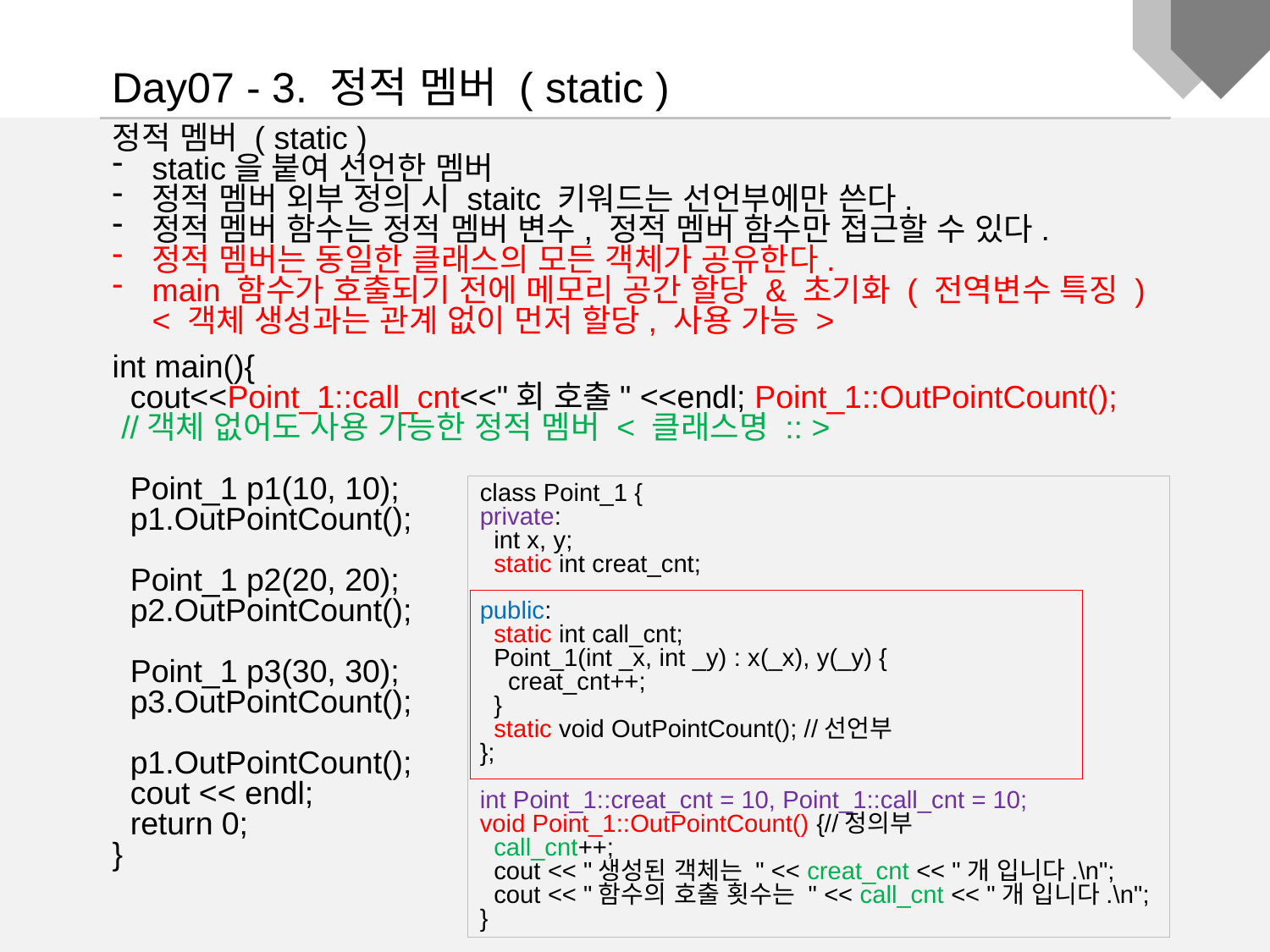

Day07 - 3. 정적 멤버 ( static )
정적 멤버 ( static )
static을 붙여 선언한 멤버
정적 멤버 외부 정의 시 staitc 키워드는 선언부에만 쓴다.
정적 멤버 함수는 정적 멤버 변수, 정적 멤버 함수만 접근할 수 있다.
정적 멤버는 동일한 클래스의 모든 객체가 공유한다.
main 함수가 호출되기 전에 메모리 공간 할당 & 초기화 ( 전역변수 특징 )
< 객체 생성과는 관계 없이 먼저 할당, 사용 가능 >
int main(){
  cout<<Point_1::call_cnt<<"회 호출" <<endl; Point_1::OutPointCount();
 //객체 없어도 사용 가능한 정적 멤버 < 클래스명 :: >

  Point_1 p1(10, 10);
  p1.OutPointCount();

  Point_1 p2(20, 20);
  p2.OutPointCount();

  Point_1 p3(30, 30);
  p3.OutPointCount();

  p1.OutPointCount();
  cout << endl;
  return 0;
}
class Point_1 {
private:
  int x, y;
  static int creat_cnt;

public:
  static int call_cnt;
  Point_1(int _x, int _y) : x(_x), y(_y) {
    creat_cnt++;
  }
  static void OutPointCount(); //선언부
};

int Point_1::creat_cnt = 10, Point_1::call_cnt = 10;
void Point_1::OutPointCount() {//정의부
  call_cnt++;
  cout << "생성된 객체는 " << creat_cnt << "개 입니다.\n";
  cout << "함수의 호출 횟수는 " << call_cnt << "개 입니다.\n";
}